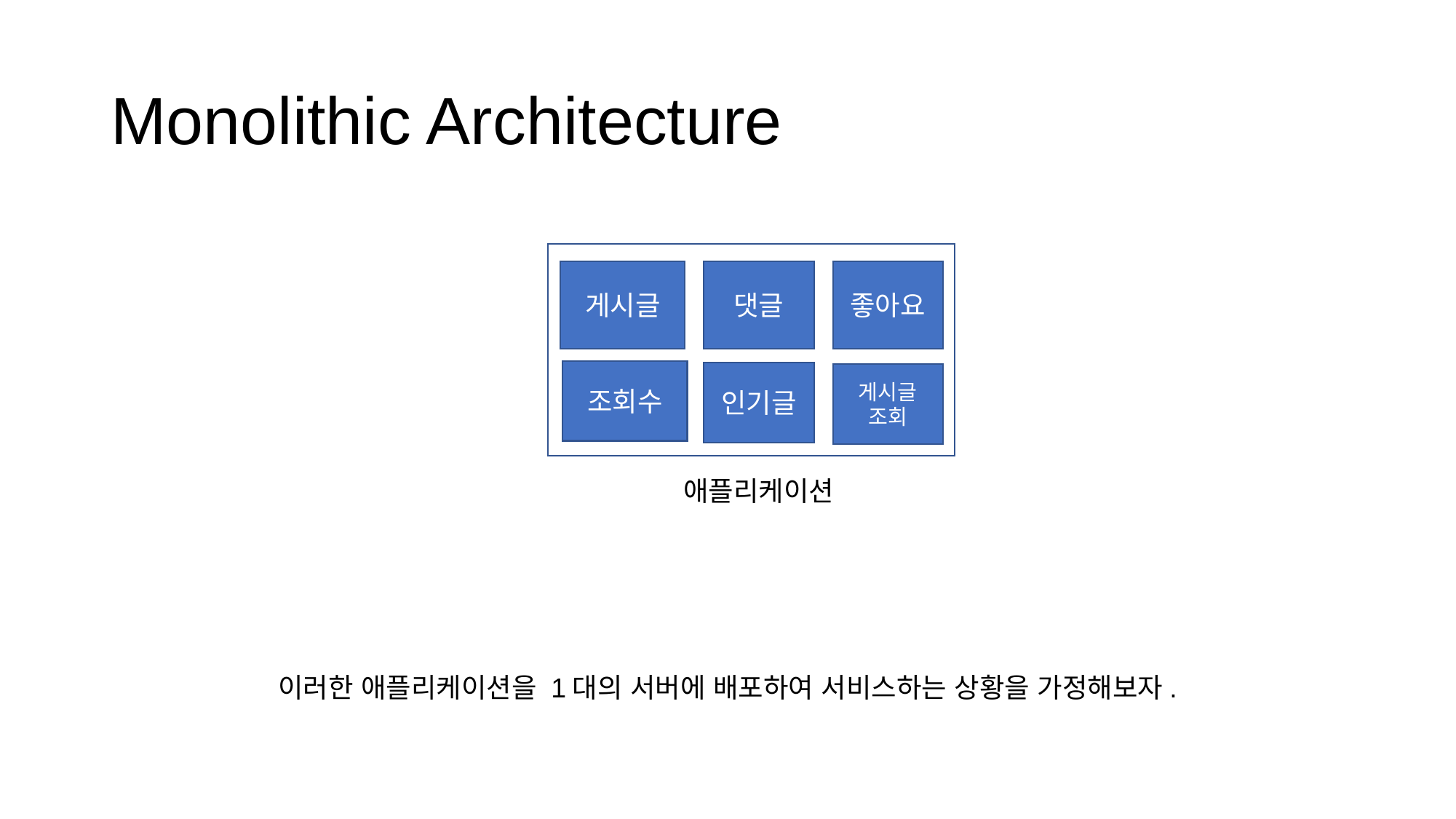

# Monolithic Architecture

게시글
댓글
좋아요
조회수
인기글
게시글
조회
애플리케이션
이러한 애플리케이션을 1대의 서버에 배포하여 서비스하는 상황을 가정해보자.